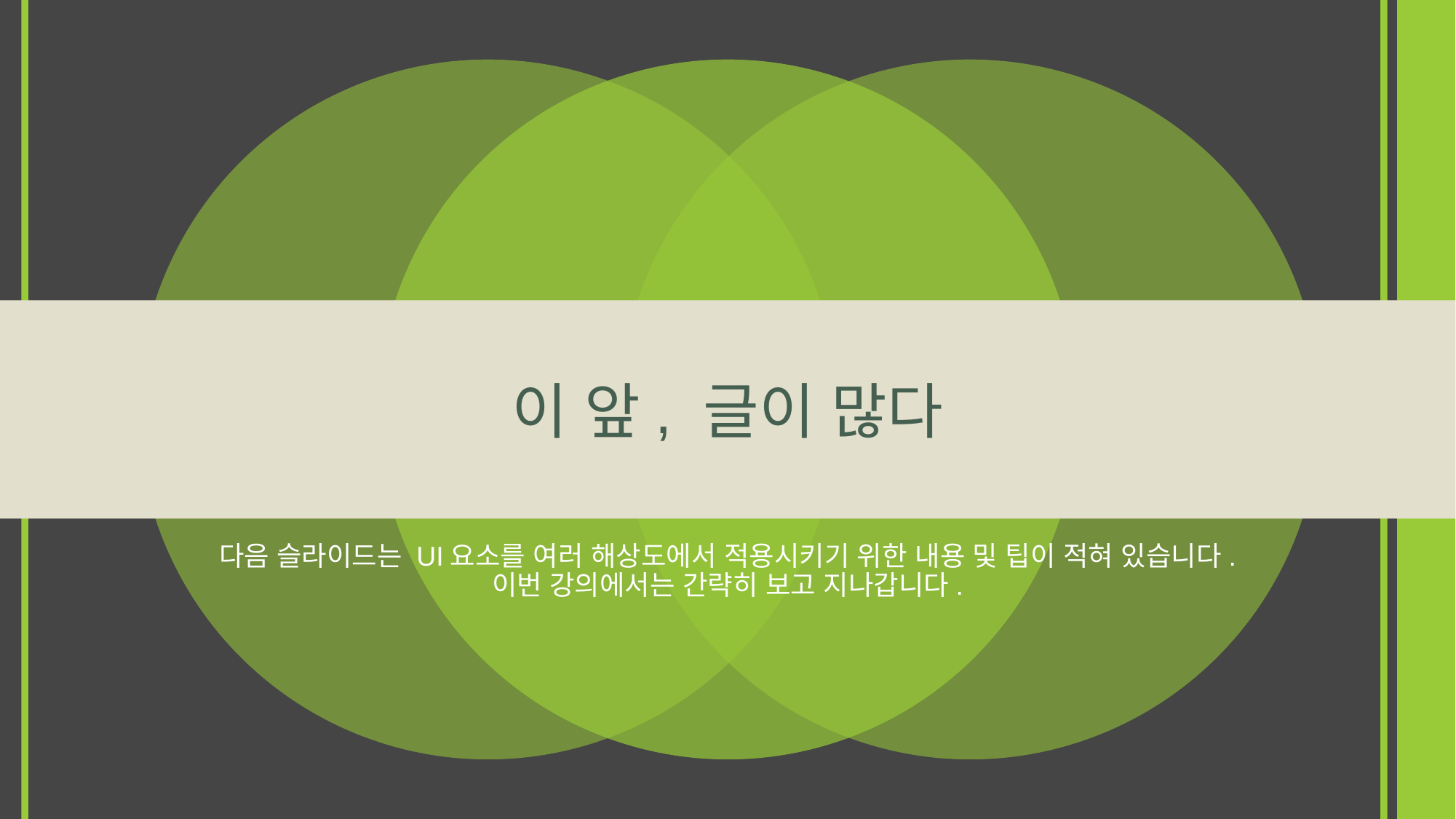

# 이 앞, 글이 많다
다음 슬라이드는 UI요소를 여러 해상도에서 적용시키기 위한 내용 및 팁이 적혀 있습니다. 이번 강의에서는 간략히 보고 지나갑니다.